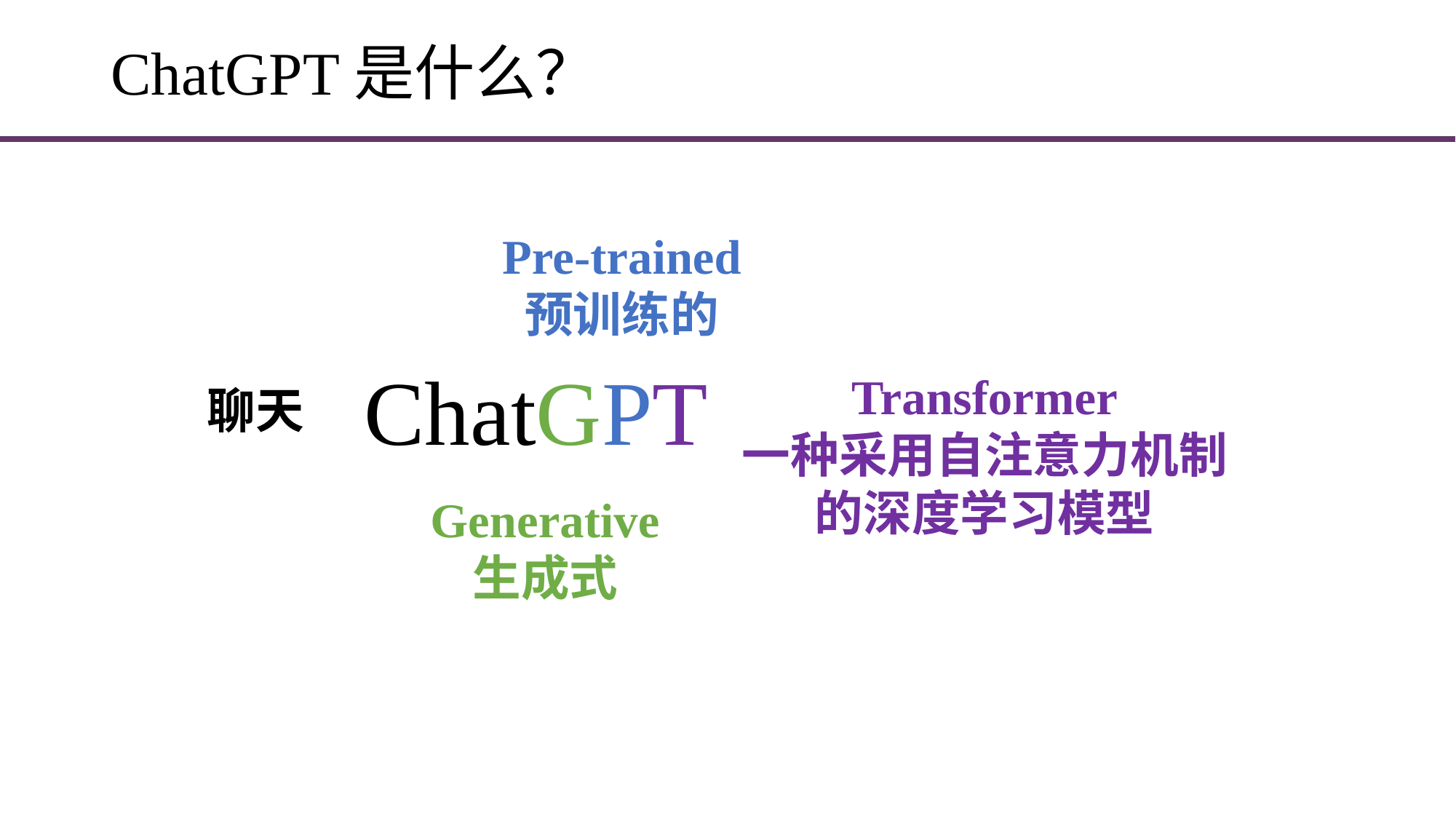

# ChatGPT是什么？
Pre-trained
预训练的
ChatGPT
Transformer
一种采用自注意力机制的深度学习模型
聊天
Generative
生成式